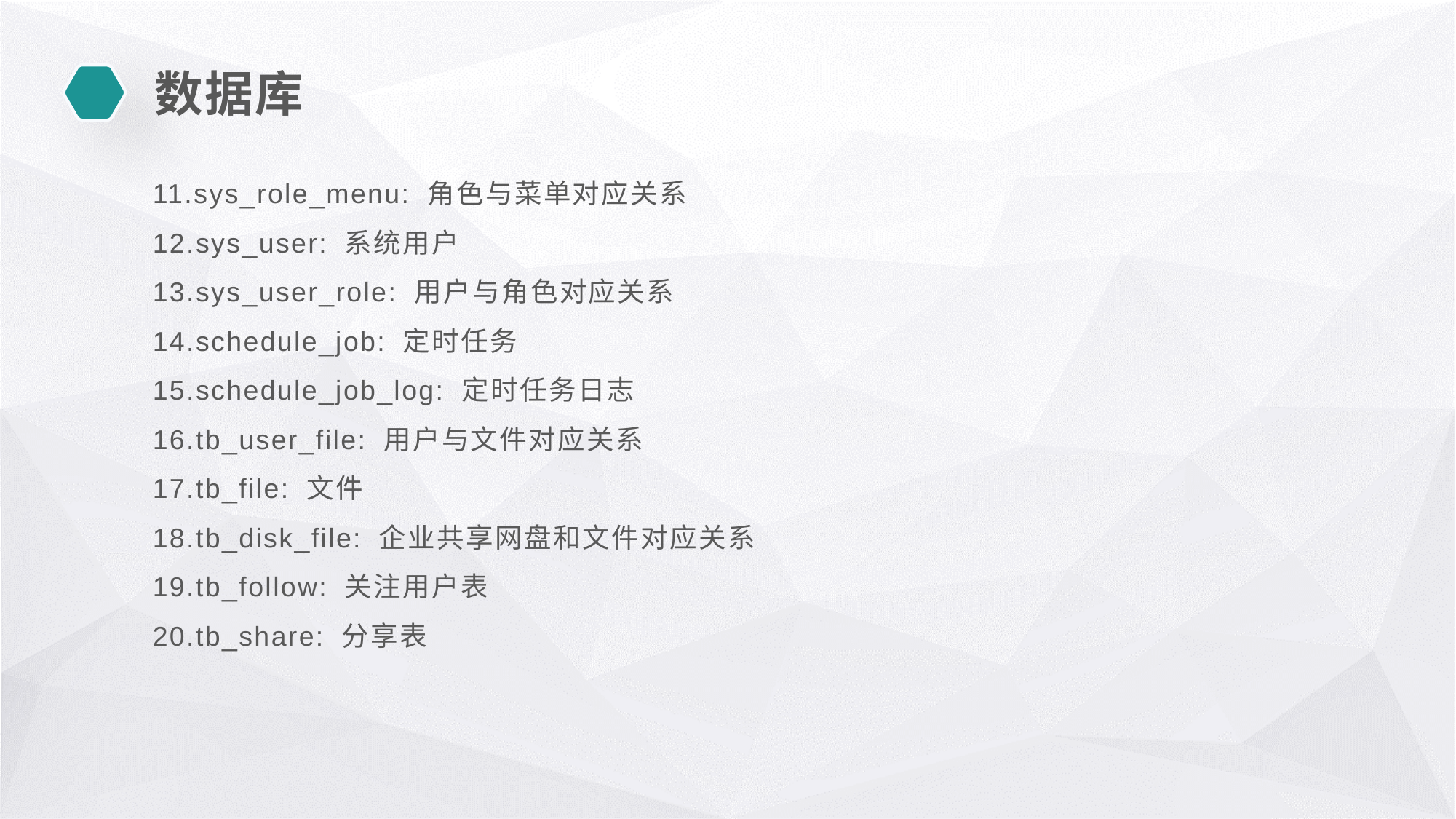

数据库

11.sys_role_menu: 角色与菜单对应关系
12.sys_user: 系统用户
13.sys_user_role: 用户与角色对应关系
14.schedule_job: 定时任务
15.schedule_job_log: 定时任务日志
16.tb_user_file: 用户与文件对应关系
17.tb_file: 文件
18.tb_disk_file: 企业共享网盘和文件对应关系
19.tb_follow: 关注用户表
20.tb_share: 分享表